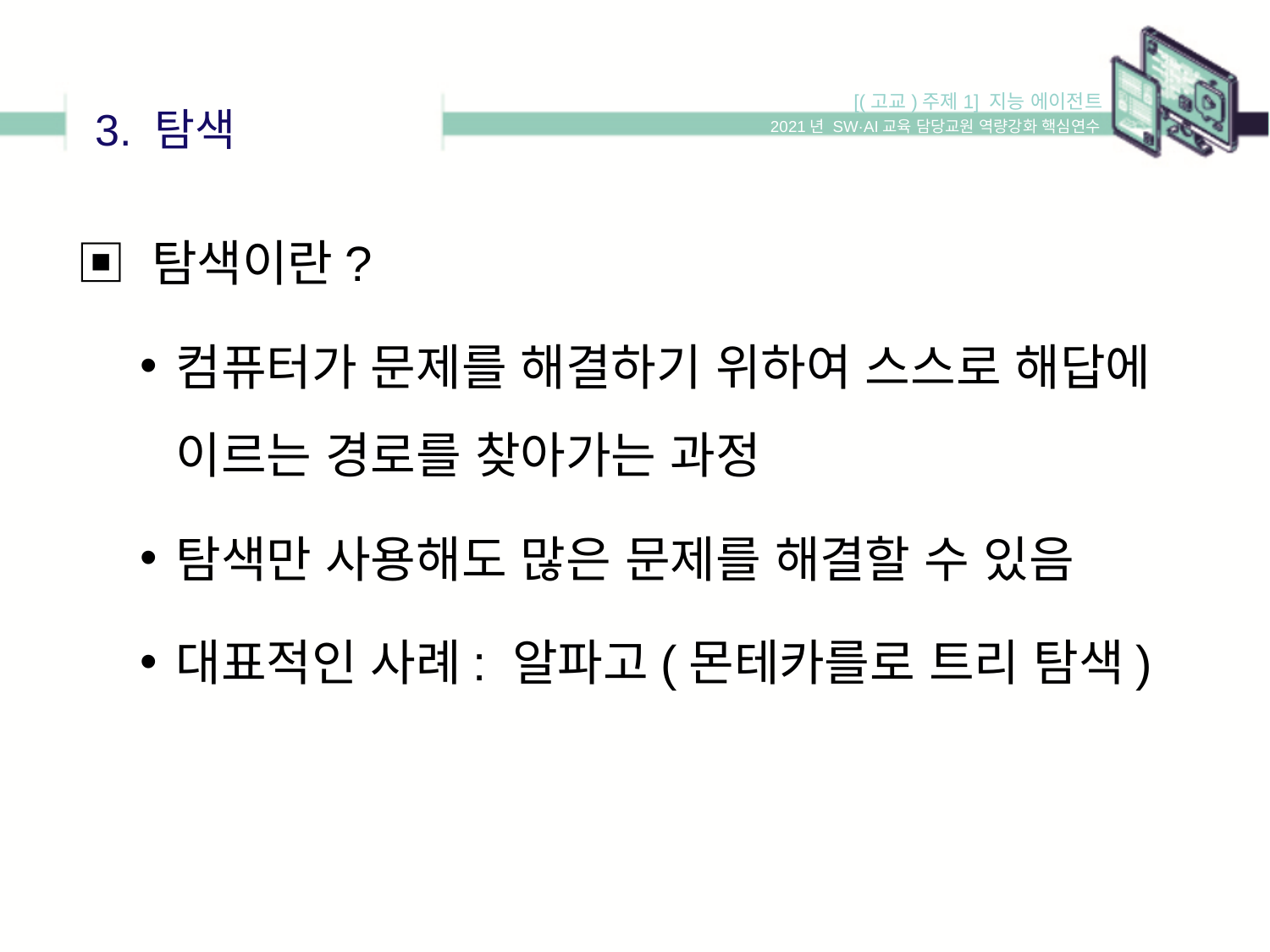

[(고교)주제1] 지능 에이전트
3. 탐색
2021년 SW·AI교육 담당교원 역량강화 핵심연수
▣ 탐색이란?
컴퓨터가 문제를 해결하기 위하여 스스로 해답에 이르는 경로를 찾아가는 과정
탐색만 사용해도 많은 문제를 해결할 수 있음
대표적인 사례: 알파고(몬테카를로 트리 탐색)